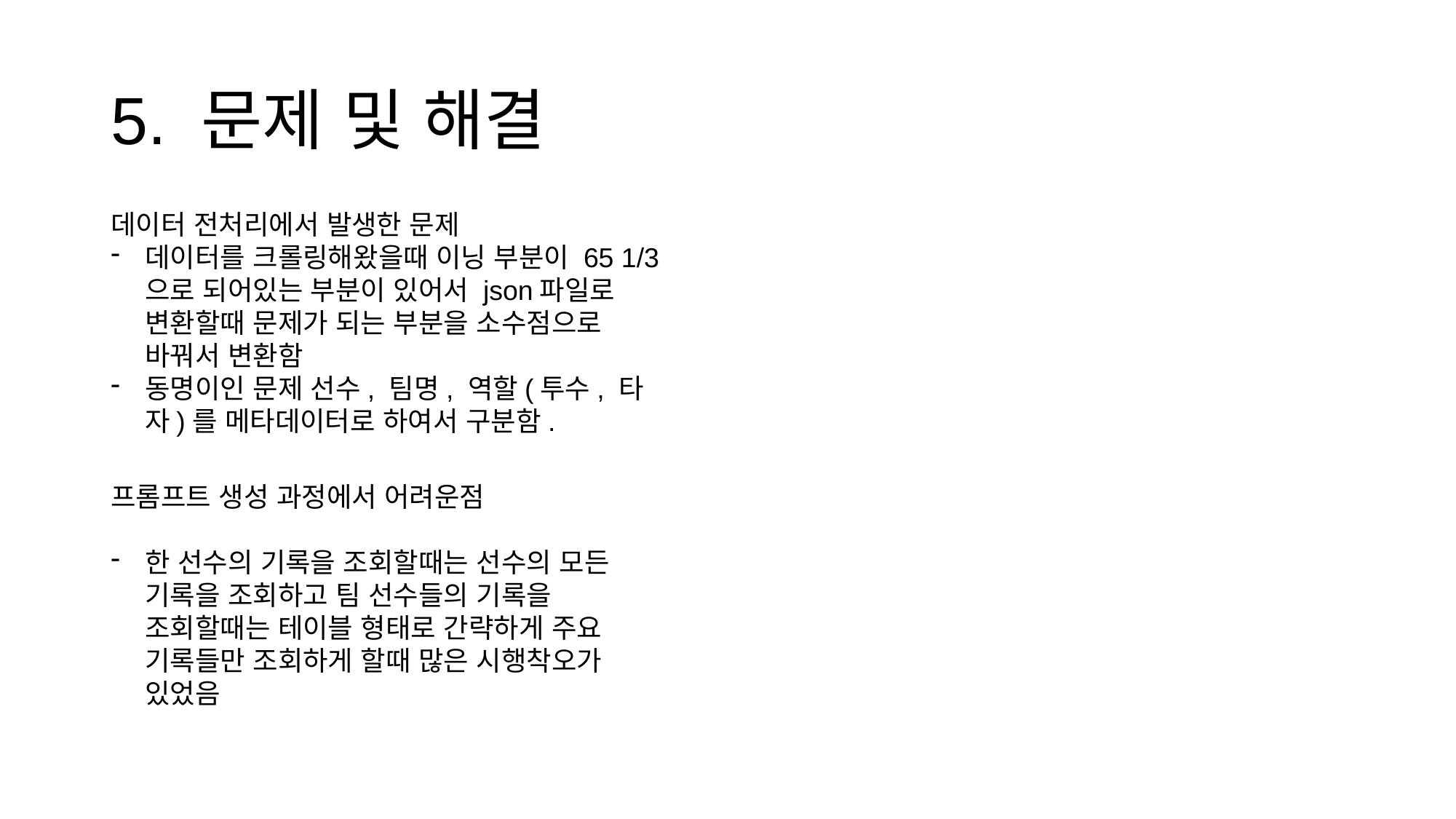

# 5. 문제 및 해결
데이터 전처리에서 발생한 문제
데이터를 크롤링해왔을때 이닝 부분이 65 1/3으로 되어있는 부분이 있어서 json파일로 변환할때 문제가 되는 부분을 소수점으로 바꿔서 변환함
동명이인 문제 선수, 팀명, 역할(투수, 타자)를 메타데이터로 하여서 구분함.
프롬프트 생성 과정에서 어려운점

한 선수의 기록을 조회할때는 선수의 모든 기록을 조회하고 팀 선수들의 기록을 조회할때는 테이블 형태로 간략하게 주요 기록들만 조회하게 할때 많은 시행착오가 있었음